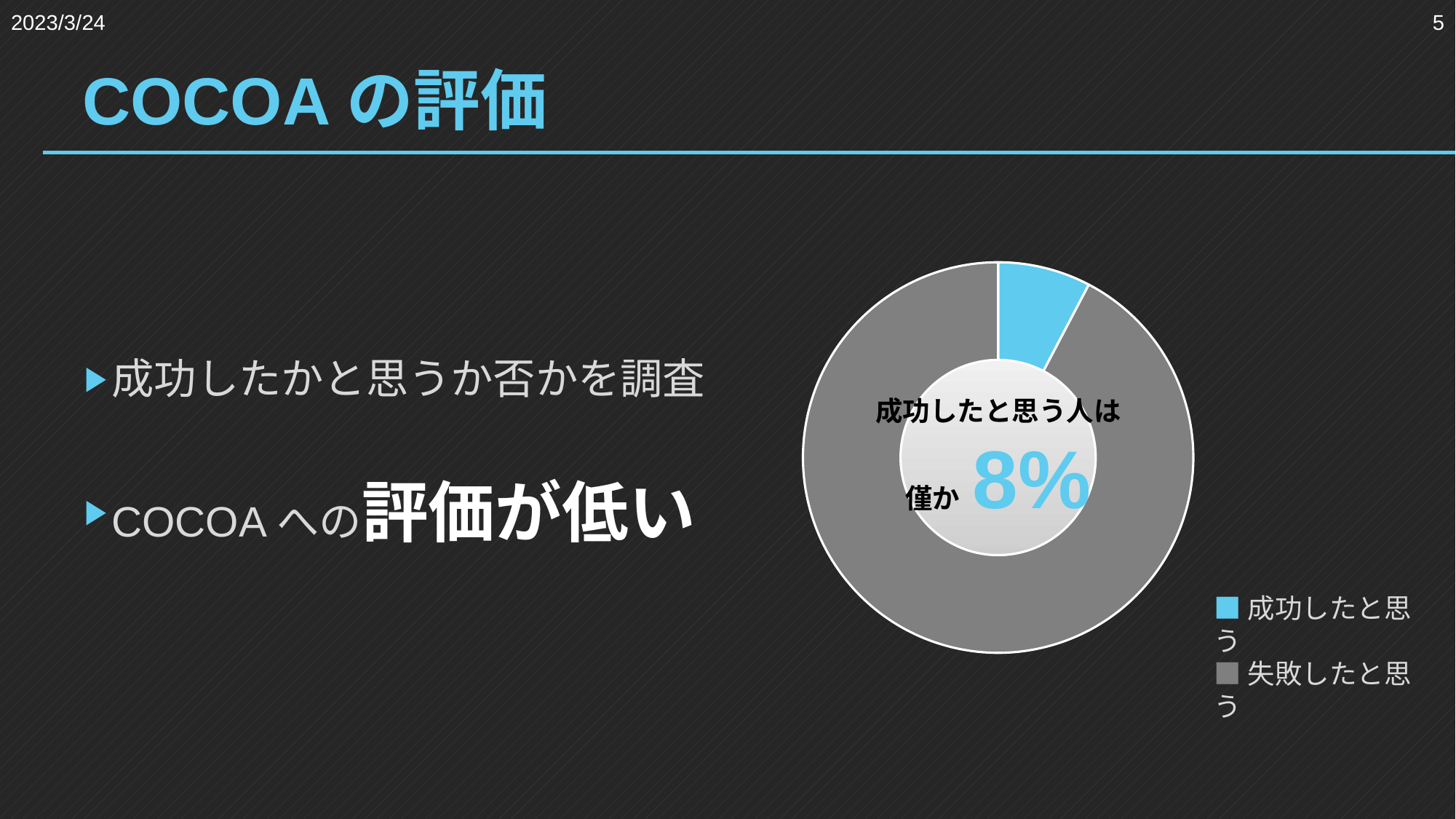

2023/3/24
5
# COCOAの評価

### Chart:

| Category |  COCOAの成否 |
|---|---|
| 成功したと思う | 2.0 |
| 失敗したと思う | 24.0 |
成功したと思う人は
僅か 8%
成功したかと思うか否かを調査

COCOAへの評価が低い
■成功したと思う
■失敗したと思う